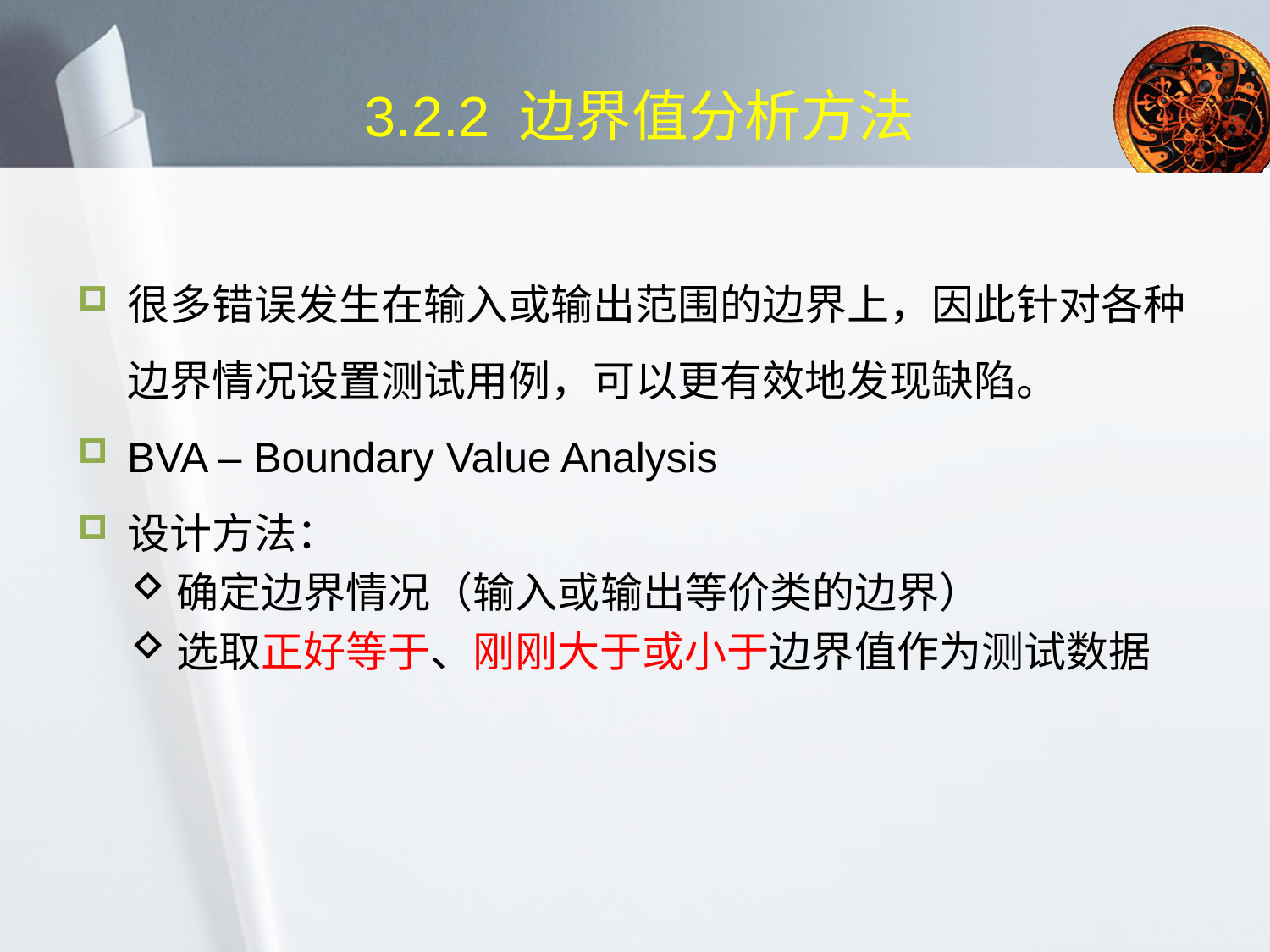

# 3.2.2 边界值分析方法
很多错误发生在输入或输出范围的边界上，因此针对各种边界情况设置测试用例，可以更有效地发现缺陷。
BVA – Boundary Value Analysis
设计方法：
确定边界情况（输入或输出等价类的边界）
选取正好等于、刚刚大于或小于边界值作为测试数据